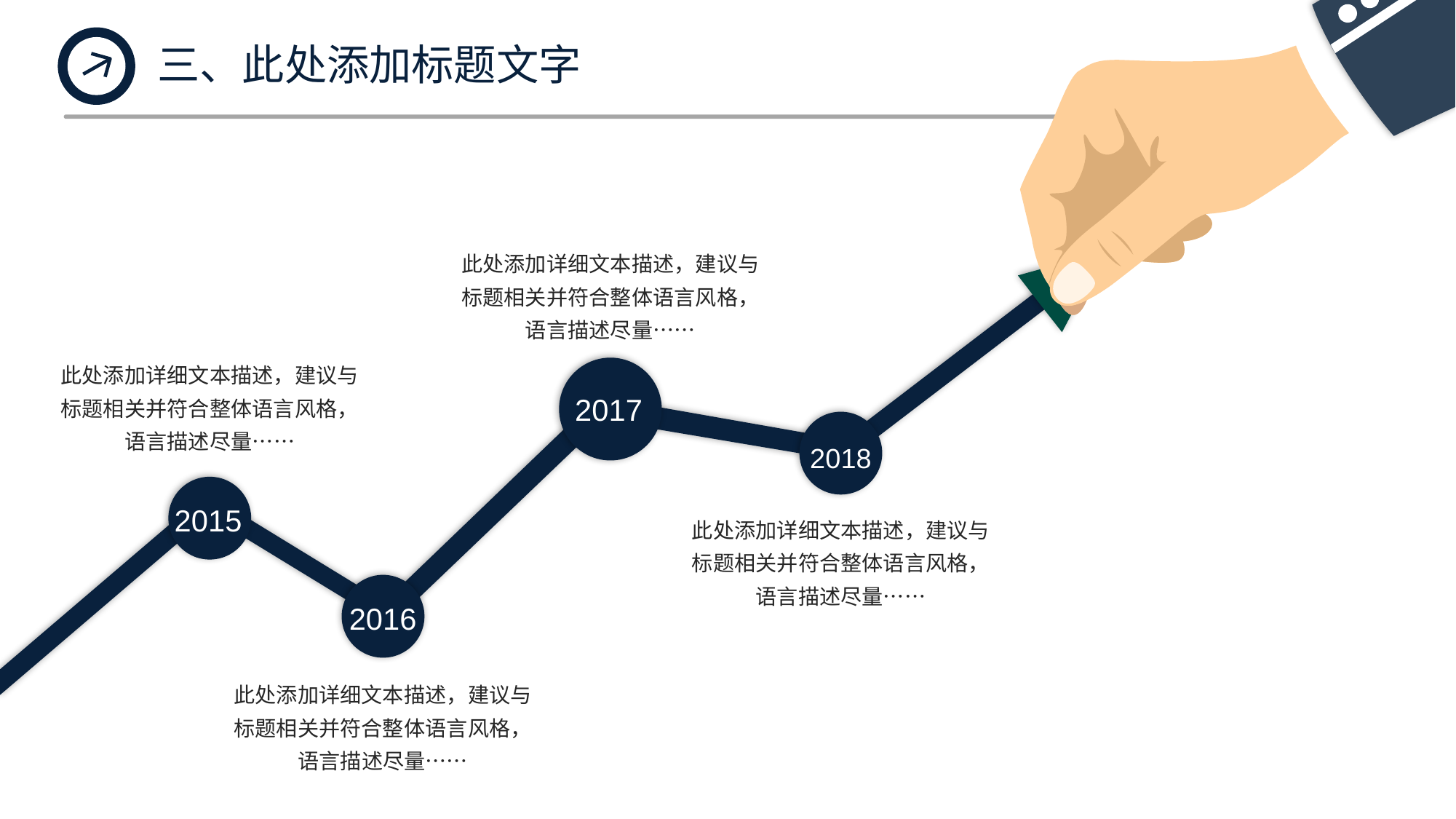

2017

2018

2015

2016

三、此处添加标题文字

此处添加详细文本描述，建议与标题相关并符合整体语言风格，语言描述尽量……
此处添加详细文本描述，建议与标题相关并符合整体语言风格，语言描述尽量……
此处添加详细文本描述，建议与标题相关并符合整体语言风格，语言描述尽量……
此处添加详细文本描述，建议与标题相关并符合整体语言风格，语言描述尽量……